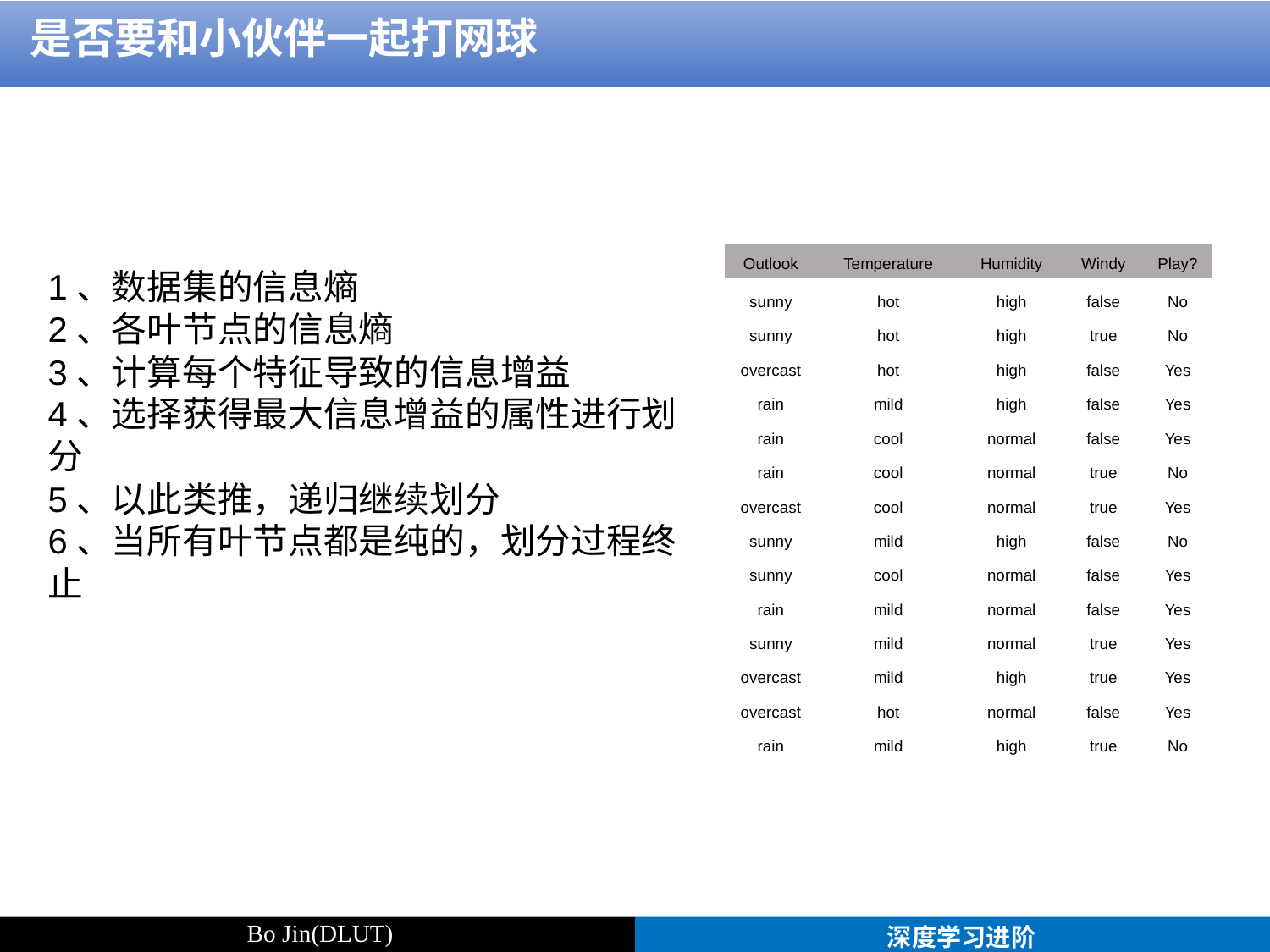

是否要和小伙伴一起打网球
| Outlook | Temperature | Humidity | Windy | Play? |
| --- | --- | --- | --- | --- |
| sunny | hot | high | false | No |
| sunny | hot | high | true | No |
| overcast | hot | high | false | Yes |
| rain | mild | high | false | Yes |
| rain | cool | normal | false | Yes |
| rain | cool | normal | true | No |
| overcast | cool | normal | true | Yes |
| sunny | mild | high | false | No |
| sunny | cool | normal | false | Yes |
| rain | mild | normal | false | Yes |
| sunny | mild | normal | true | Yes |
| overcast | mild | high | true | Yes |
| overcast | hot | normal | false | Yes |
| rain | mild | high | true | No |
1、数据集的信息熵
2、各叶节点的信息熵
3、计算每个特征导致的信息增益
4、选择获得最大信息增益的属性进行划分
5、以此类推，递归继续划分
6、当所有叶节点都是纯的，划分过程终止
Bo Jin(DLUT)
深度学习进阶